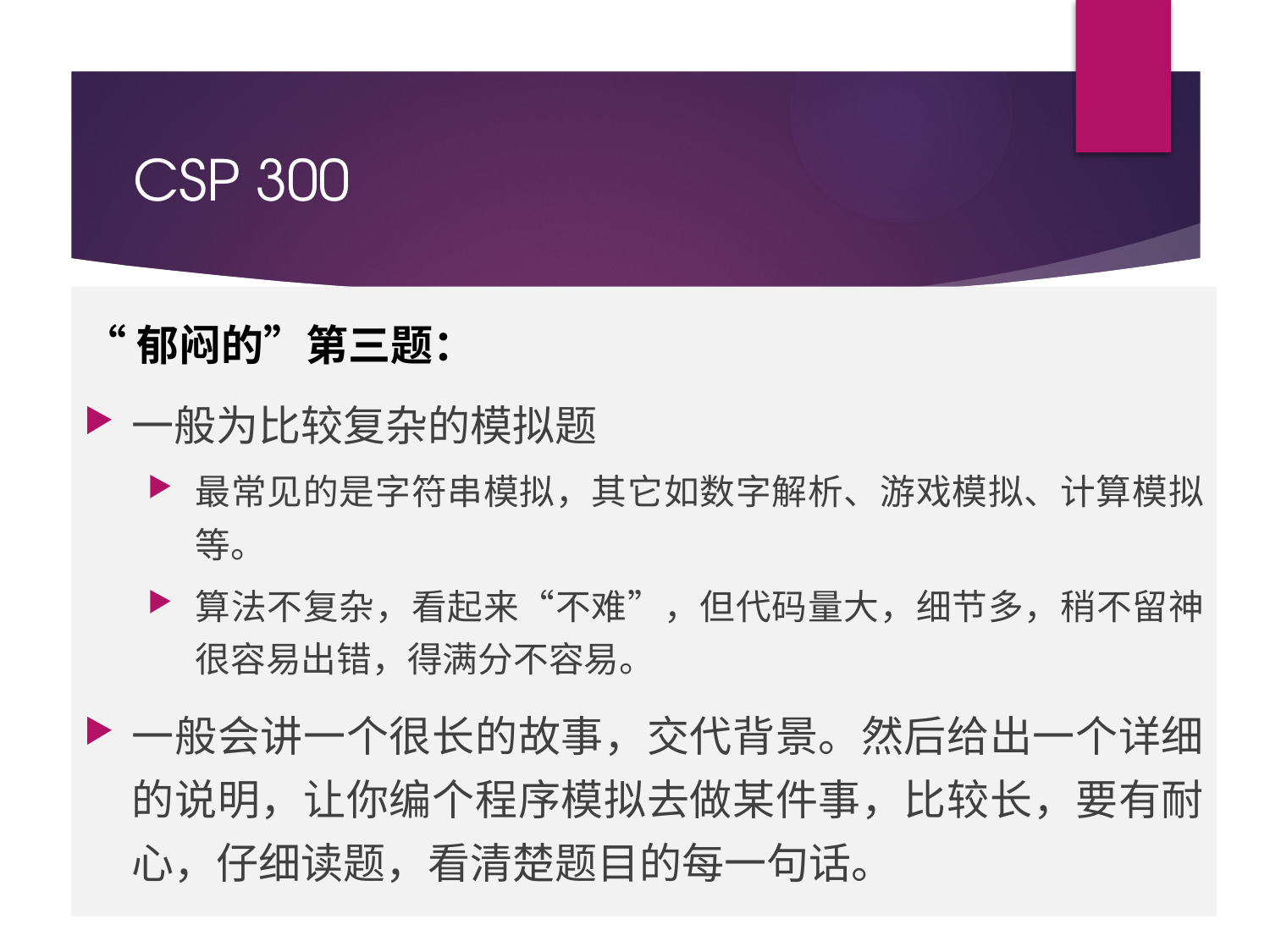

# CSP 300
“郁闷的”第三题：
一般为比较复杂的模拟题
最常见的是字符串模拟，其它如数字解析、游戏模拟、计算模拟等。
算法不复杂，看起来“不难”，但代码量大，细节多，稍不留神很容易出错，得满分不容易。
一般会讲一个很长的故事，交代背景。然后给出一个详细的说明，让你编个程序模拟去做某件事，比较长，要有耐心，仔细读题，看清楚题目的每一句话。